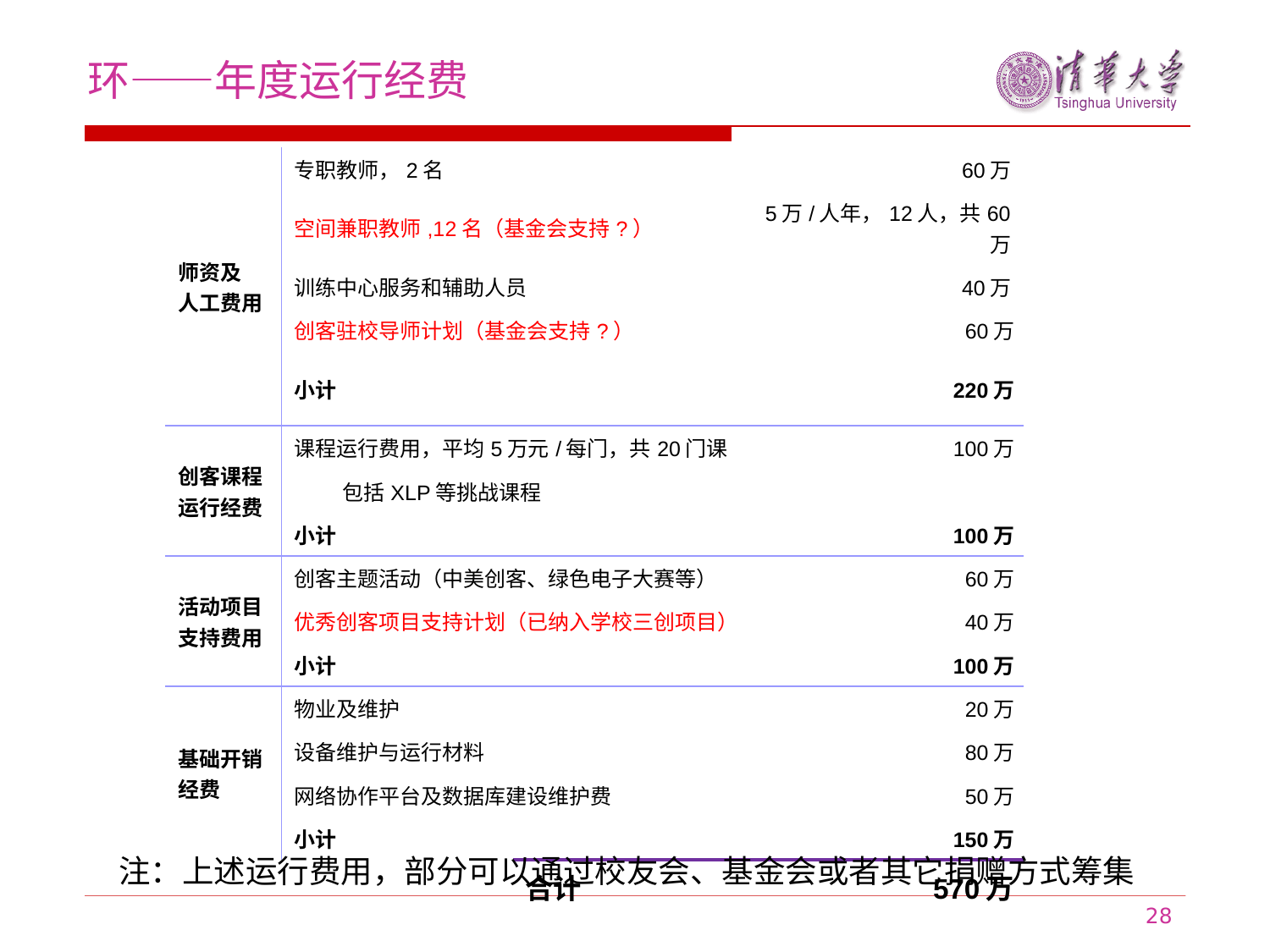

环——年度运行经费
| 师资及 人工费用 | 专职教师，2名 |  | 60万 |
| --- | --- | --- | --- |
|  | 空间兼职教师,12名（基金会支持?） |  | 5万/人年，12人，共60万 |
|  | 训练中心服务和辅助人员 |  | 40万 |
|  | 创客驻校导师计划（基金会支持?） |  | 60万 |
|  | 小计 |  | 220万 |
| 创客课程 运行经费 | 课程运行费用，平均5万元/每门，共20门课 |  | 100万 |
|  | 包括XLP等挑战课程 |  |  |
|  | 小计 |  | 100万 |
| 活动项目 支持费用 | 创客主题活动（中美创客、绿色电子大赛等） |  | 60万 |
|  | 优秀创客项目支持计划（已纳入学校三创项目） |  | 40万 |
|  | 小计 |  | 100万 |
| 基础开销 经费 | 物业及维护 |  | 20万 |
|  | 设备维护与运行材料 |  | 80万 |
|  | 网络协作平台及数据库建设维护费 |  | 50万 |
|  | 小计 |  | 150万 |
|  |  | 合计 | 570万 |
注：上述运行费用，部分可以通过校友会、基金会或者其它捐赠方式筹集
28